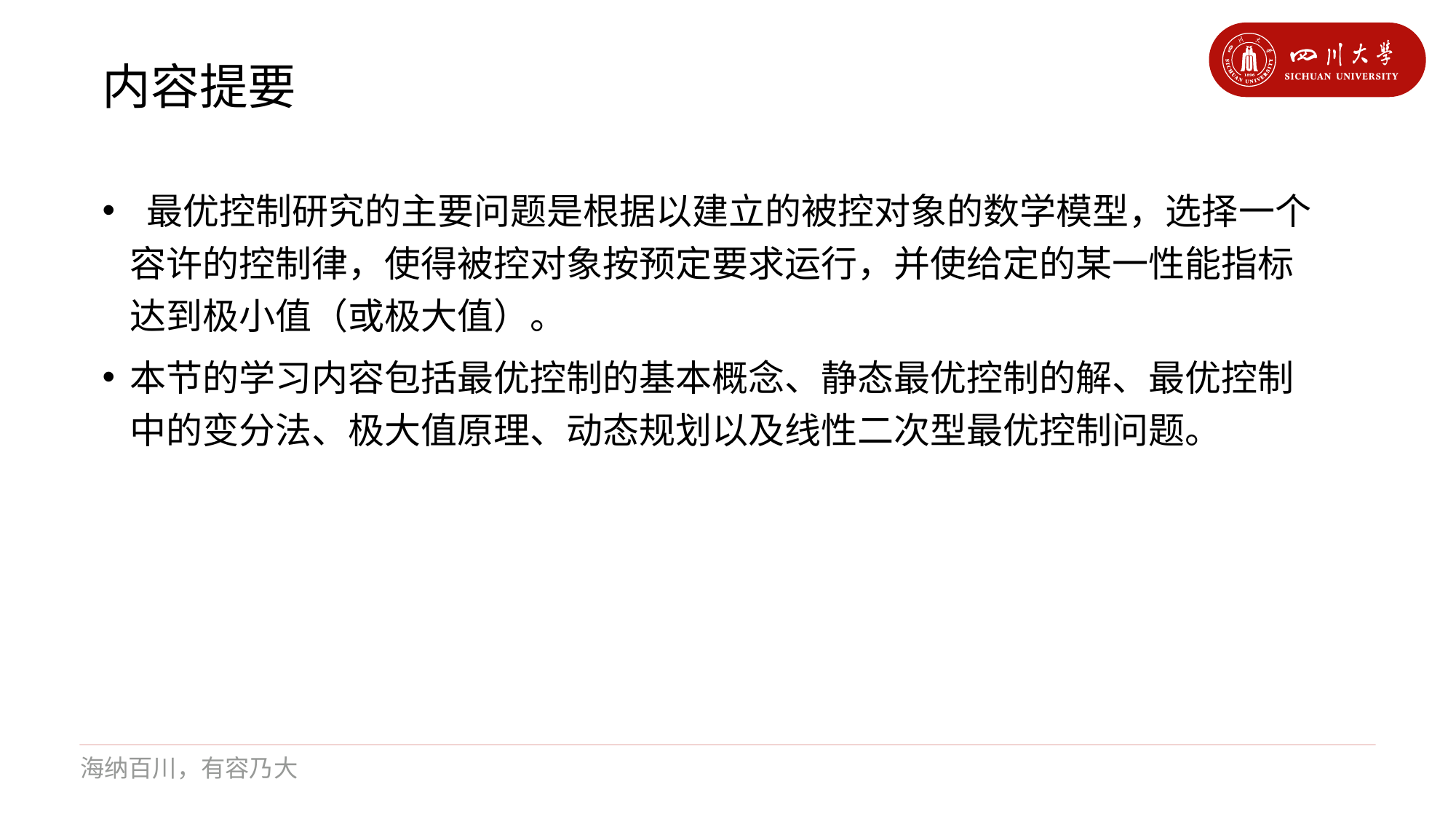

# 内容提要
 最优控制研究的主要问题是根据以建立的被控对象的数学模型，选择一个容许的控制律，使得被控对象按预定要求运行，并使给定的某一性能指标达到极小值（或极大值）。
本节的学习内容包括最优控制的基本概念、静态最优控制的解、最优控制中的变分法、极大值原理、动态规划以及线性二次型最优控制问题。